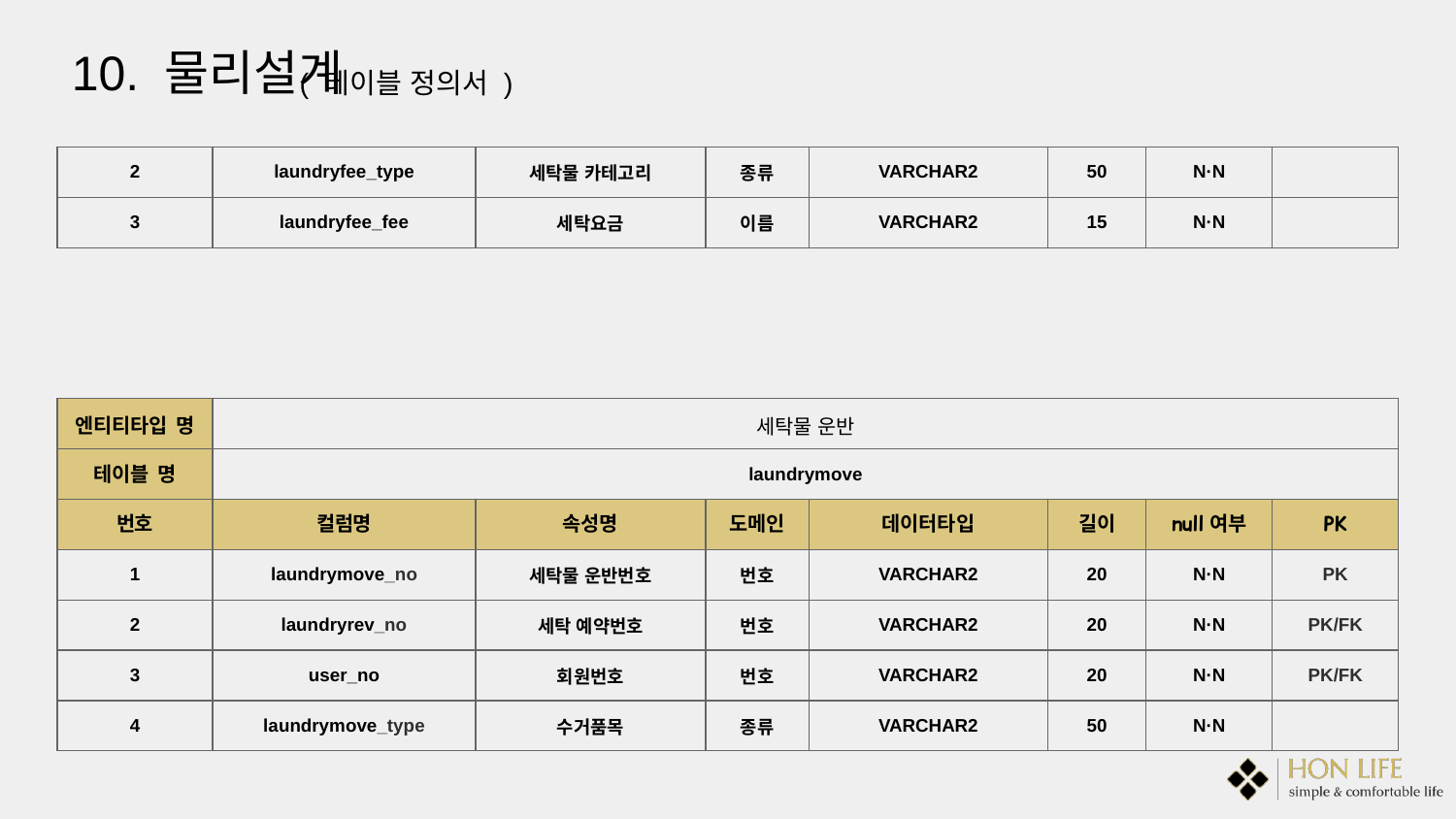

10. 물리설계
( 테이블 정의서 )

| 2 | laundryfee\_type | 세탁물 카테고리 | 종류 | VARCHAR2 | 50 | N·N |  |
| --- | --- | --- | --- | --- | --- | --- | --- |
| 3 | laundryfee\_fee | 세탁요금 | 이름 | VARCHAR2 | 15 | N·N |  |
| 엔티티타입 명 | 세탁물 운반 |  |  |  |  |  |  |
| --- | --- | --- | --- | --- | --- | --- | --- |
| 테이블 명 | laundrymove |  |  |  |  |  |  |
| 번호 | 컬럼명 | 속성명 | 도메인 | 데이터타입 | 길이 | null여부 | PK |
| 1 | laundrymove\_no | 세탁물 운반번호 | 번호 | VARCHAR2 | 20 | N·N | PK |
| 2 | laundryrev\_no | 세탁 예약번호 | 번호 | VARCHAR2 | 20 | N·N | PK/FK |
| 3 | user\_no | 회원번호 | 번호 | VARCHAR2 | 20 | N·N | PK/FK |
| 4 | laundrymove\_type | 수거품목 | 종류 | VARCHAR2 | 50 | N·N |  |